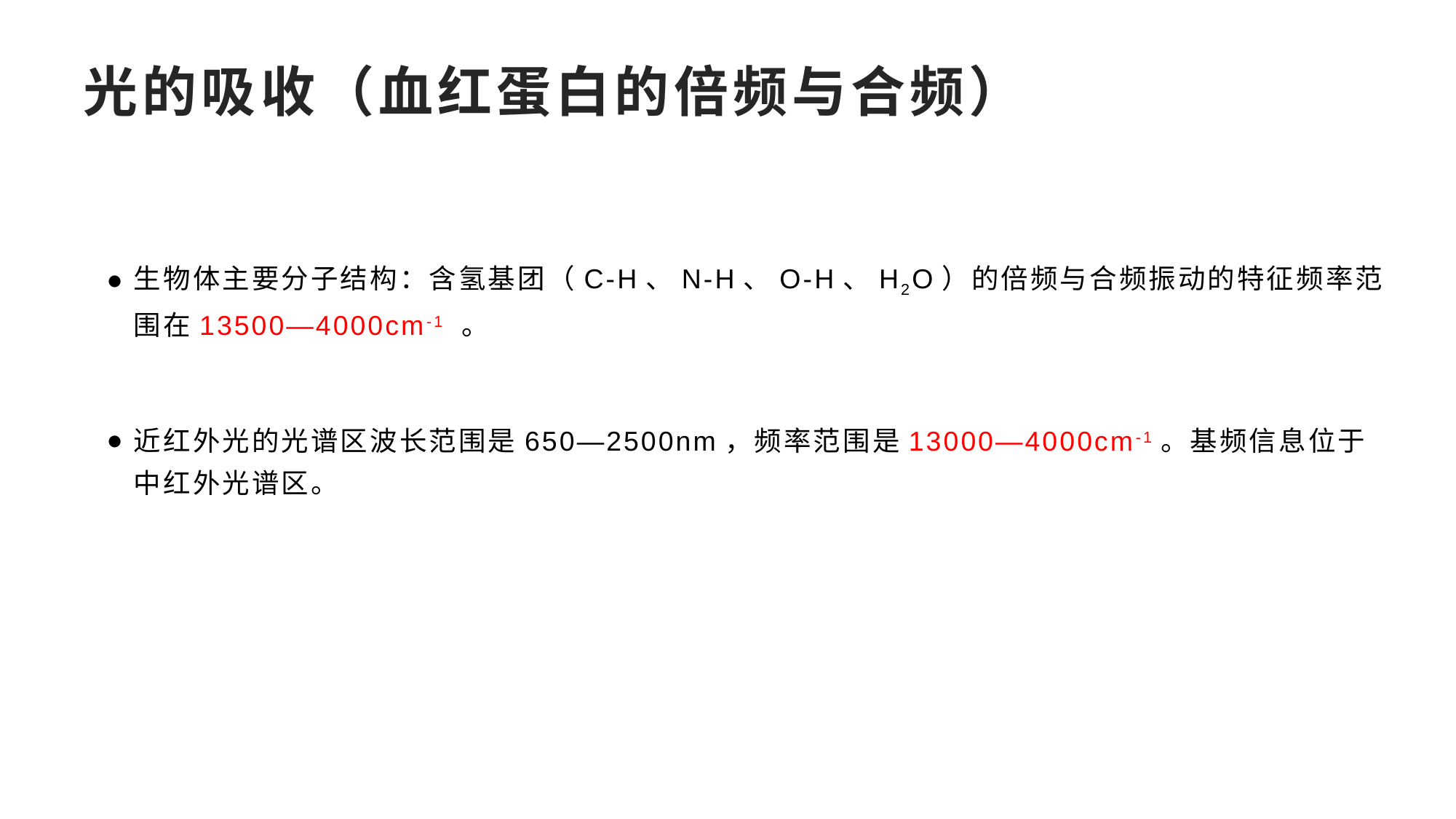

# 光的吸收（血红蛋白的倍频与合频）

生物体主要分子结构：含氢基团（C-H、N-H、O-H、H2O）的倍频与合频振动的特征频率范围在13500—4000cm-1 。

近红外光的光谱区波长范围是650—2500nm，频率范围是13000—4000cm-1。基频信息位于中红外光谱区。